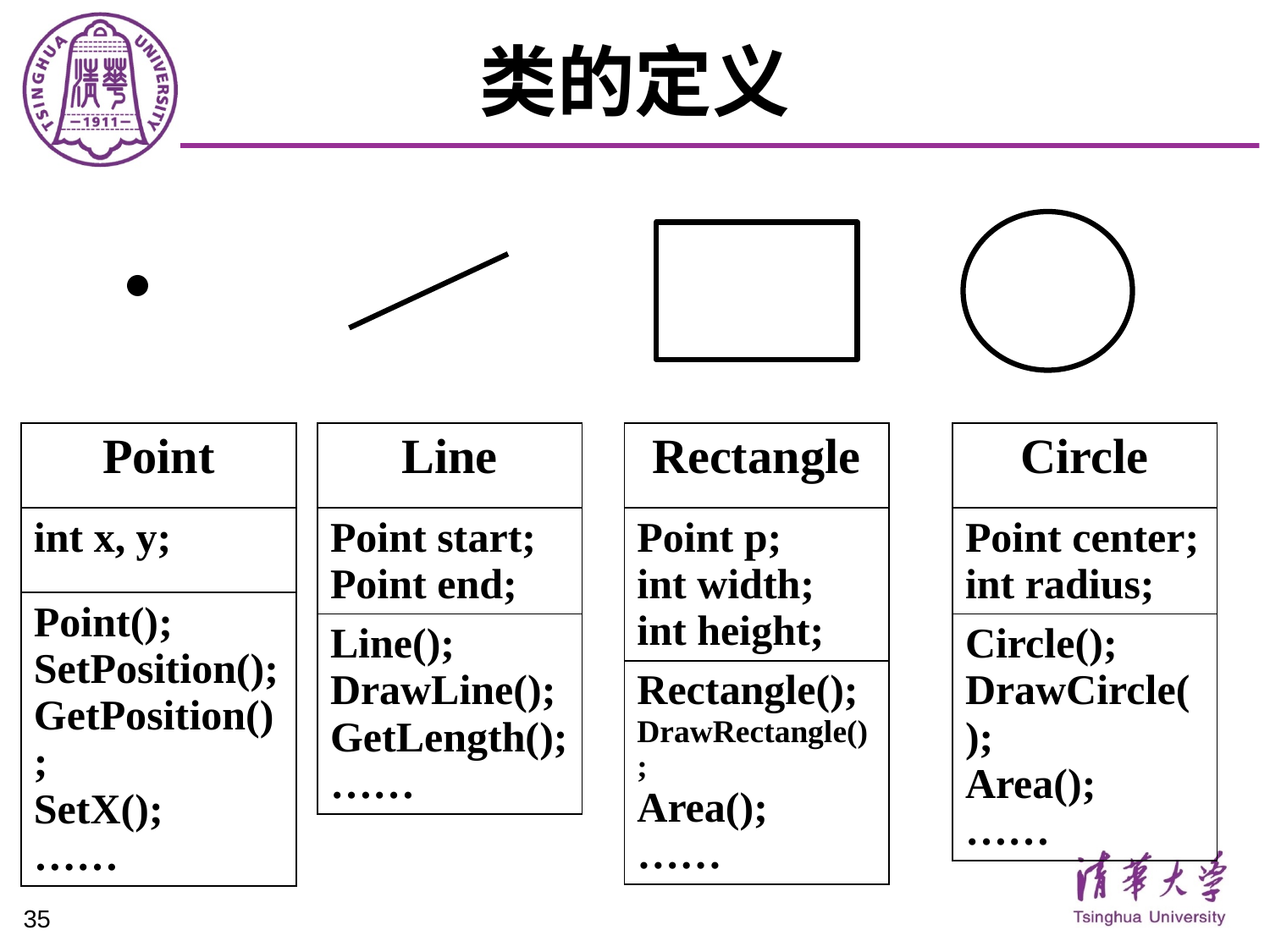

# 类的定义

| Point |
| --- |
| int x, y; |
| Point(); SetPosition(); GetPosition(); SetX(); …… |
| Line |
| --- |
| Point start; Point end; |
| Line(); DrawLine(); GetLength(); …… |
| Rectangle |
| --- |
| Point p; int width; int height; |
| Rectangle(); DrawRectangle(); Area(); …… |
| Circle |
| --- |
| Point center; int radius; |
| Circle(); DrawCircle(); Area(); …… |
35